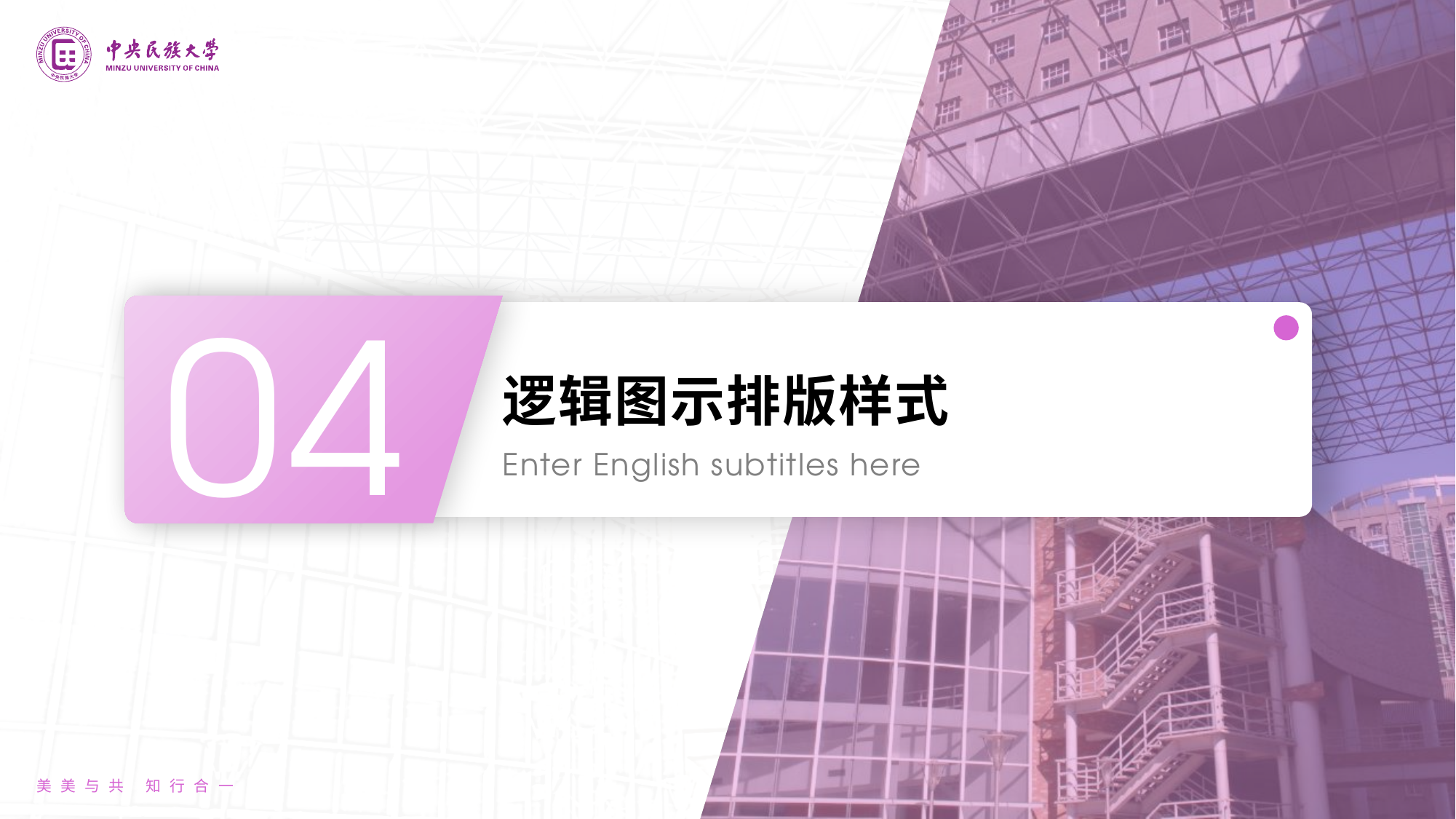

04
# 逻辑图示排版样式
Enter English subtitles here
美美与共 知行合一